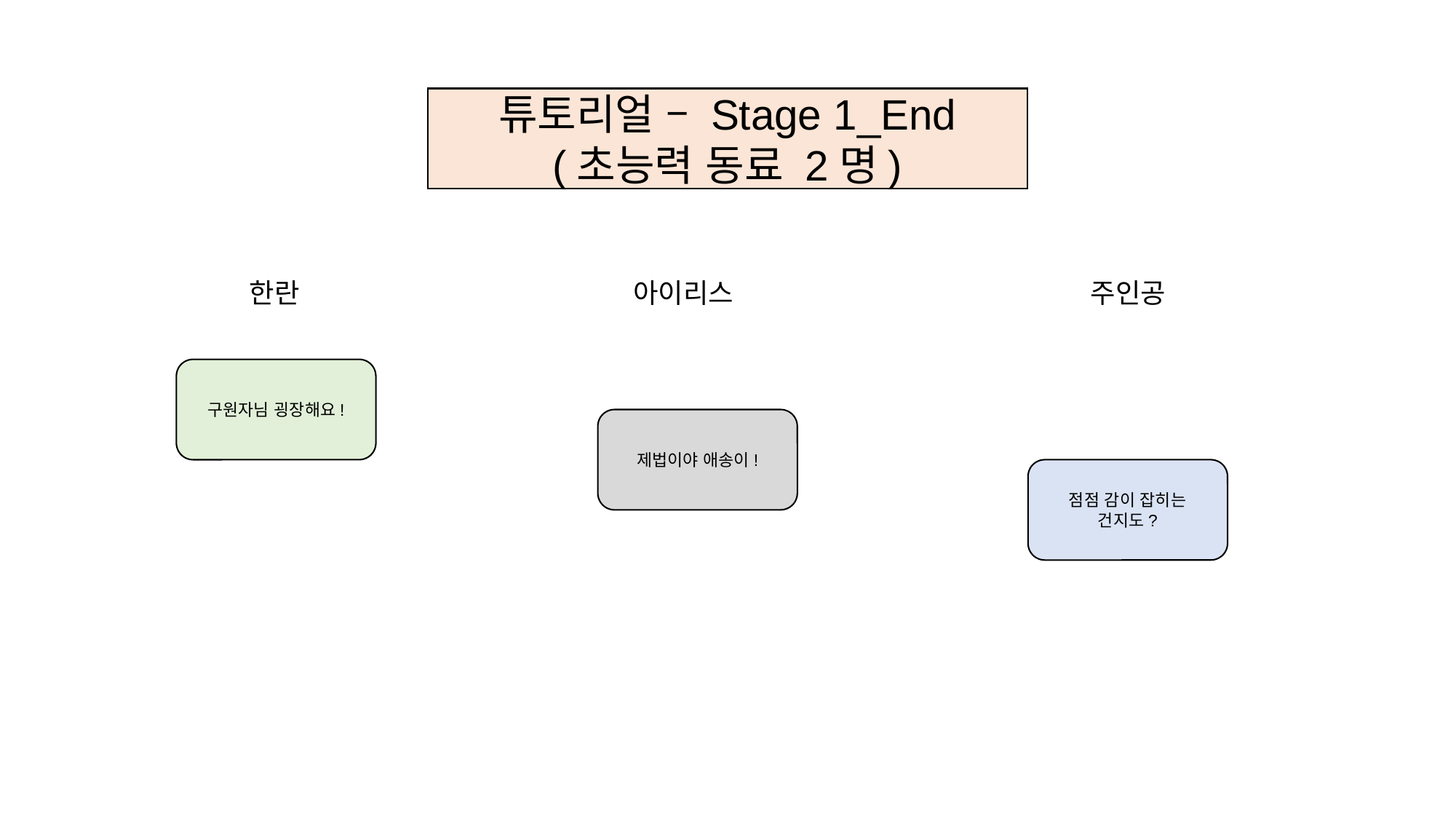

튜토리얼 – Stage 1_End
(초능력 동료 2명)
한란
아이리스
주인공
구원자님 굉장해요!
제법이야 애송이!
점점 감이 잡히는 건지도?